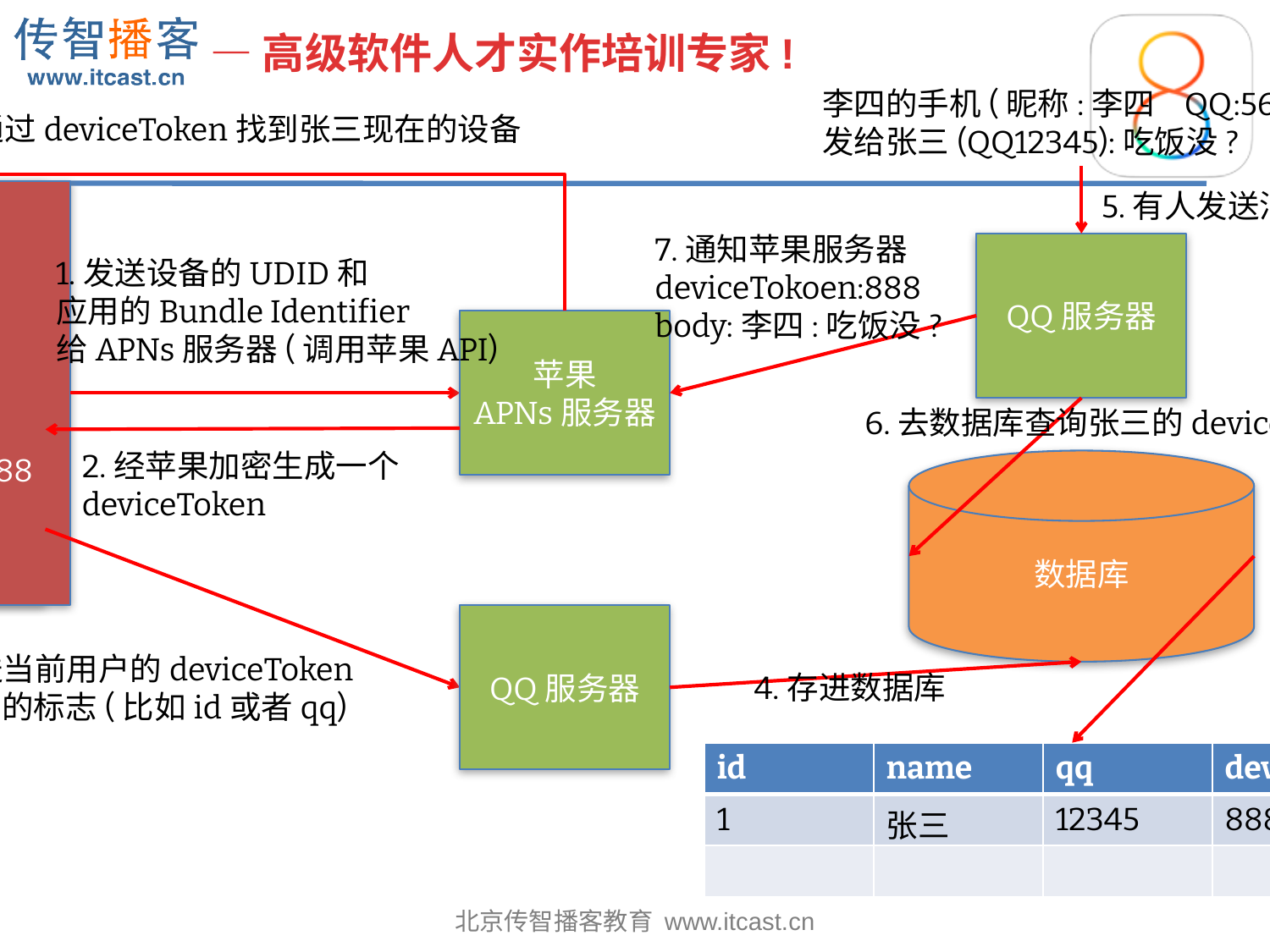

李四的手机(昵称:李四   QQ:56789)
发给张三(QQ12345):吃饭没?
8.通过deviceToken找到张三现在的设备
5.有人发送消息
QQ

昵称:张三
QQ:12345
deviceToken:888
张三的手机
7.通知苹果服务器
deviceTokoen:888
body:李四:吃饭没?
QQ服务器
1.发送设备的UDID和
应用的Bundle Identifier
给APNs服务器(调用苹果API)
苹果
APNs服务器
6.去数据库查询张三的deviceToken
2.经苹果加密生成一个
deviceToken
数据库
QQ服务器
3.发送当前用户的deviceToken
和用户的标志(比如id或者qq)
4.存进数据库
| id | name | qq | deviceToken |
| --- | --- | --- | --- |
| 1 | 张三 | 12345 | 888 |
|  |  |  |  |